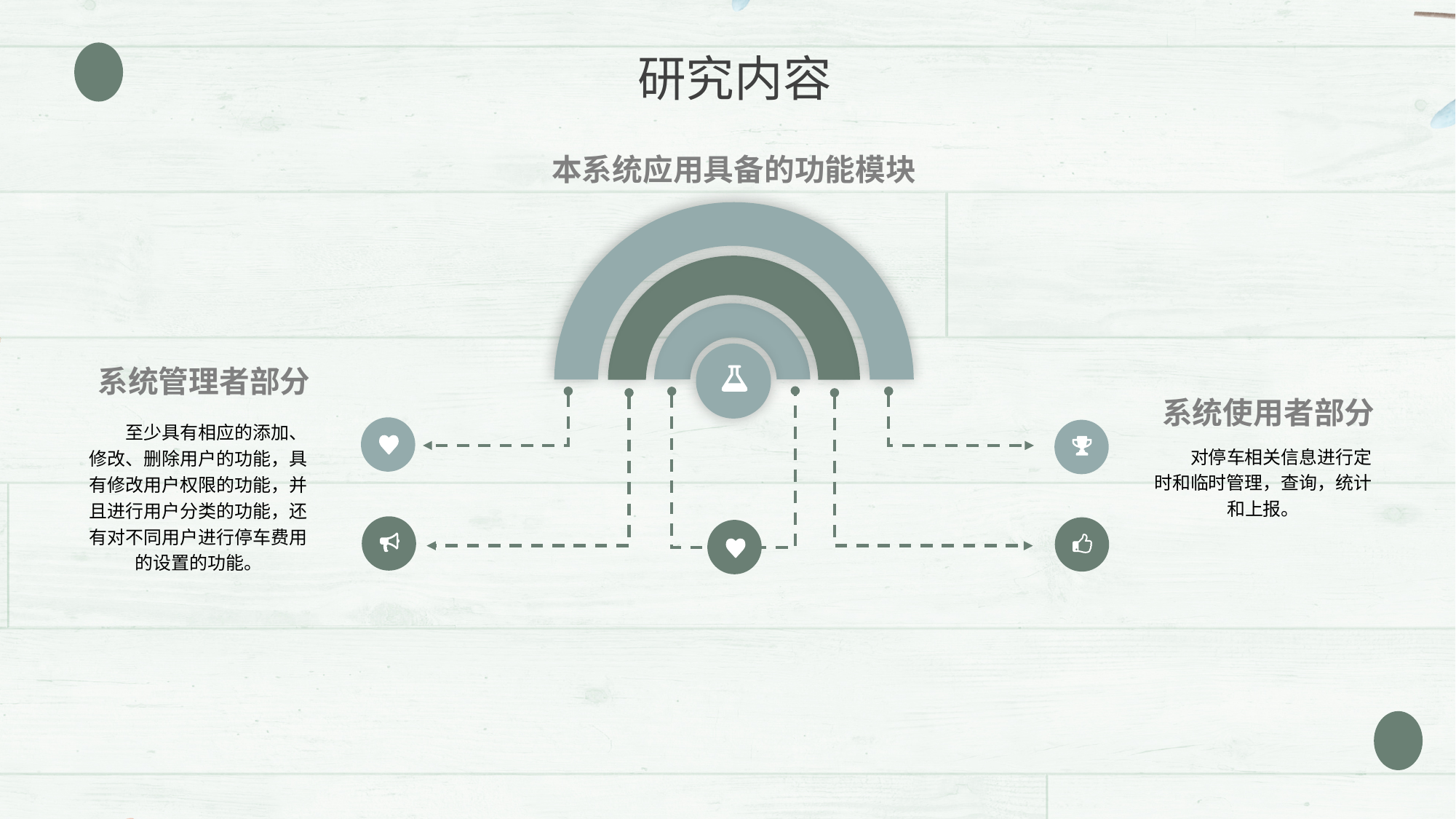

研究内容

本系统应用具备的功能模块

系统管理者部分
        至少具有相应的添加、修改、删除用户的功能，具有修改用户权限的功能，并且进行用户分类的功能，还有对不同用户进行停车费用的设置的功能。
系统使用者部分
        对停车相关信息进行定时和临时管理，查询，统计和上报。